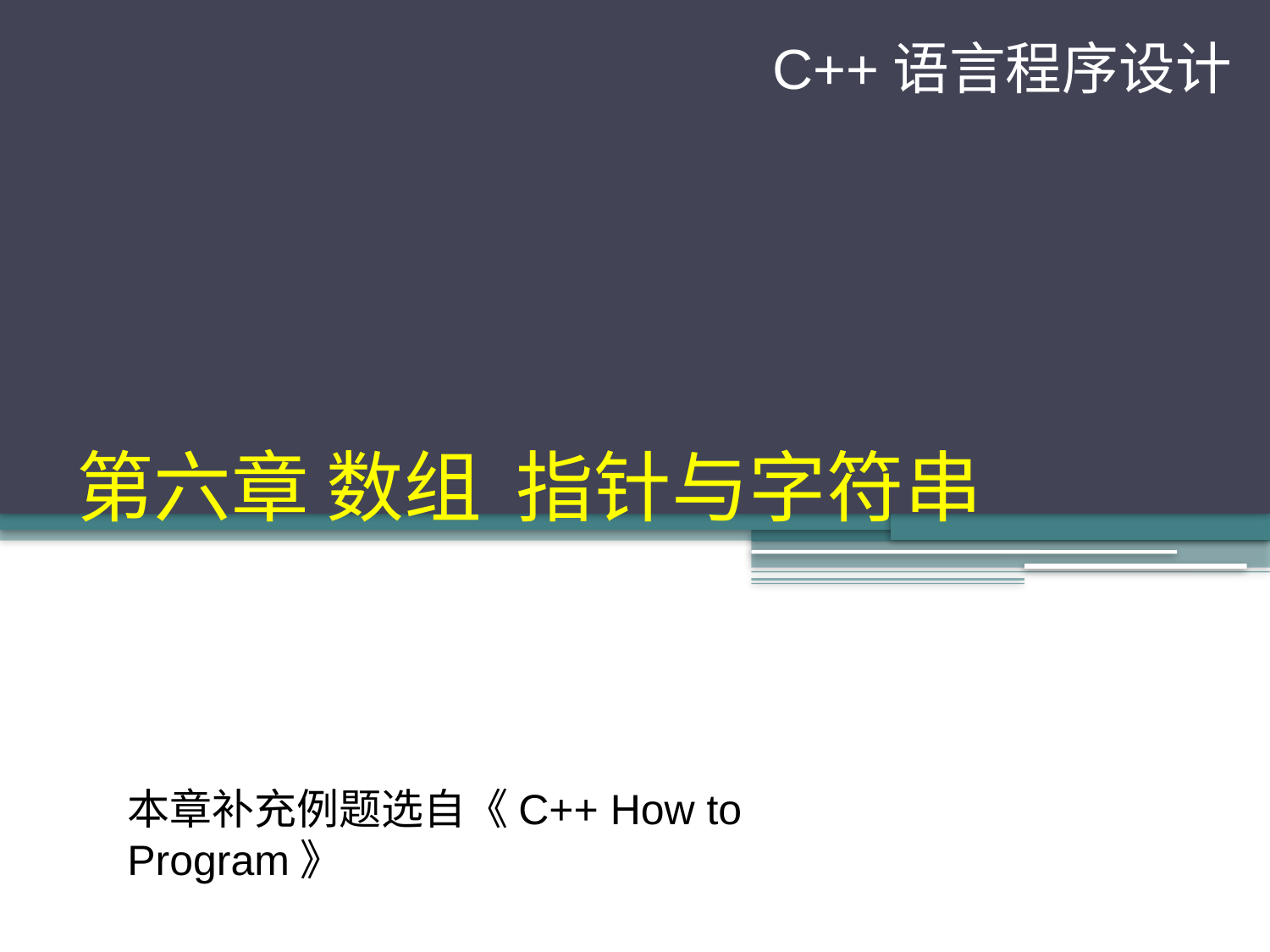

# 第六章 数组  指针与字符串

本章补充例题选自《C++ How to Program》